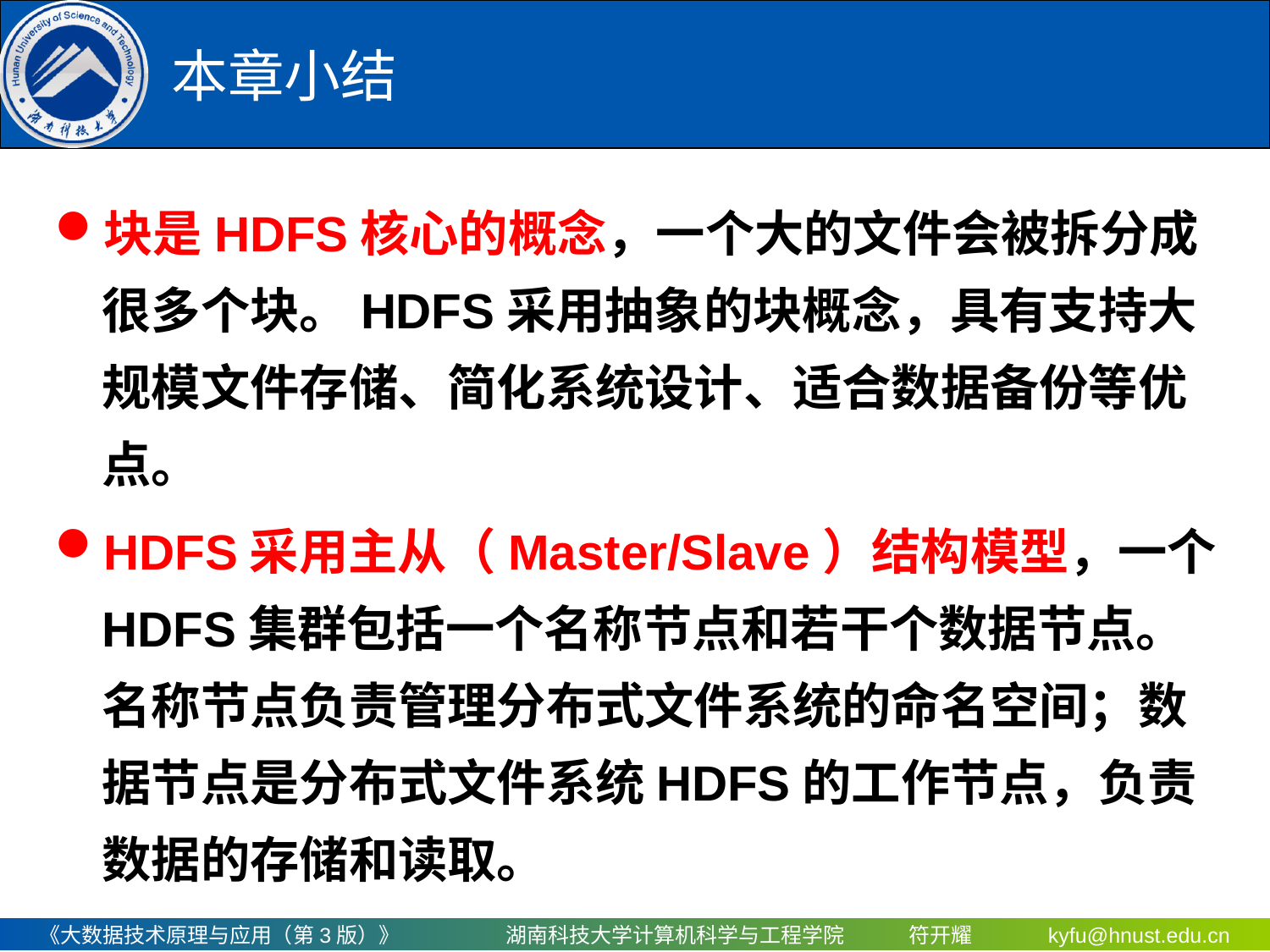

# 本章小结
块是HDFS核心的概念，一个大的文件会被拆分成很多个块。HDFS采用抽象的块概念，具有支持大规模文件存储、简化系统设计、适合数据备份等优点。
HDFS采用主从（Master/Slave）结构模型，一个HDFS集群包括一个名称节点和若干个数据节点。名称节点负责管理分布式文件系统的命名空间；数据节点是分布式文件系统HDFS的工作节点，负责数据的存储和读取。